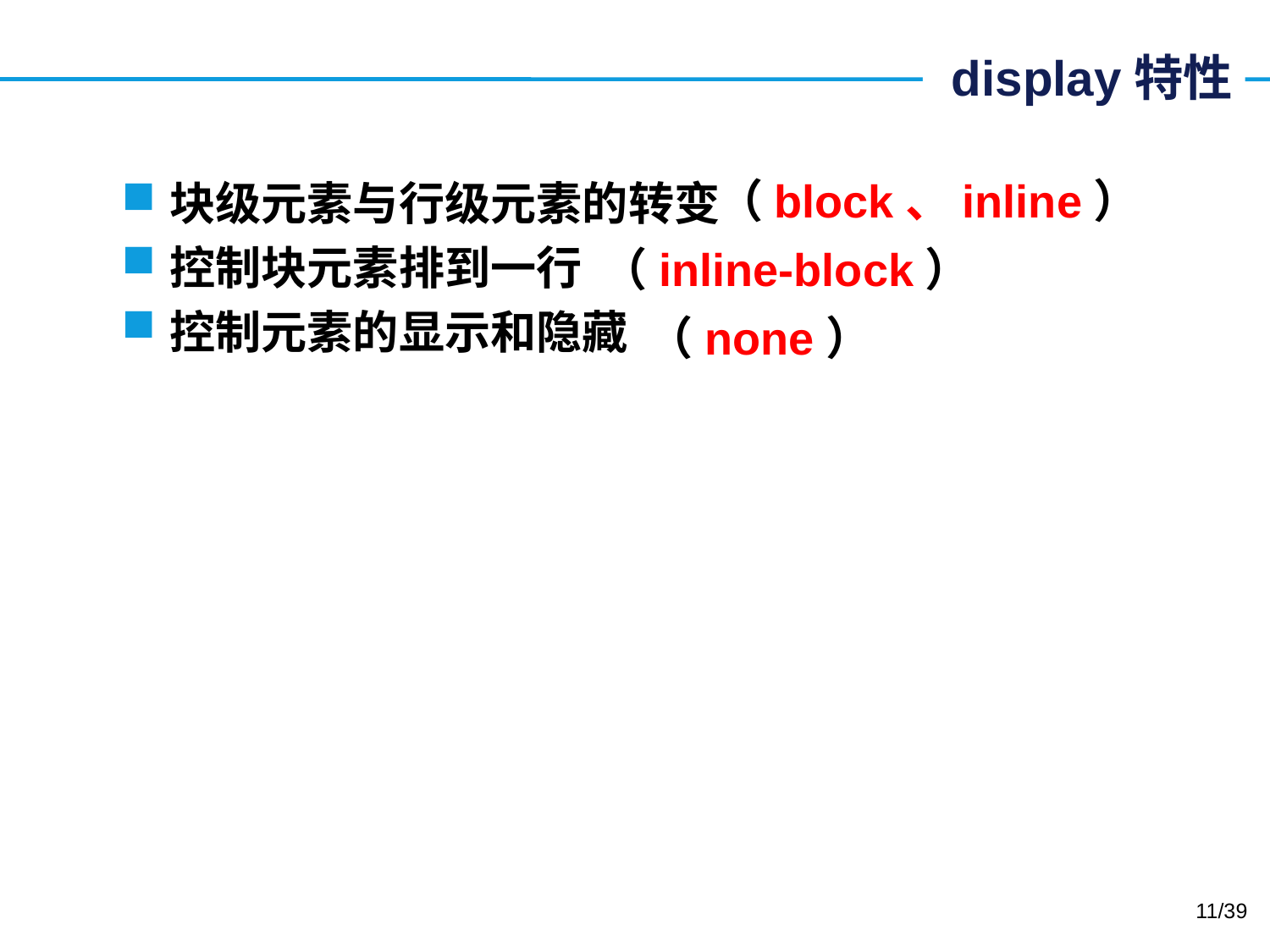

# display特性
（block、inline）
块级元素与行级元素的转变
控制块元素排到一行
控制元素的显示和隐藏

（inline-block）
（none）
11/39